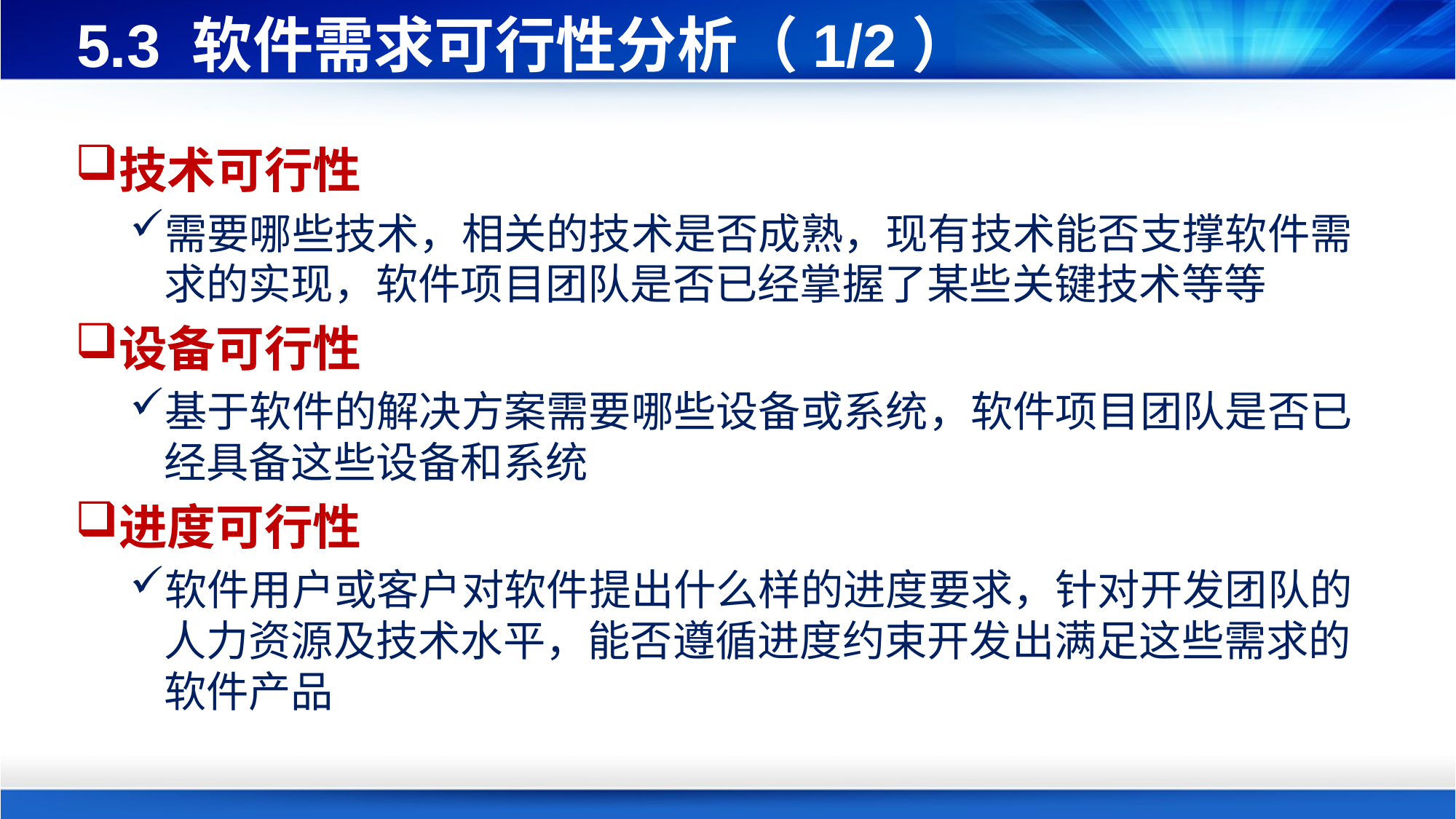

# 5.3 软件需求可行性分析（1/2）
技术可行性
需要哪些技术，相关的技术是否成熟，现有技术能否支撑软件需求的实现，软件项目团队是否已经掌握了某些关键技术等等
设备可行性
基于软件的解决方案需要哪些设备或系统，软件项目团队是否已经具备这些设备和系统
进度可行性
软件用户或客户对软件提出什么样的进度要求，针对开发团队的人力资源及技术水平，能否遵循进度约束开发出满足这些需求的软件产品